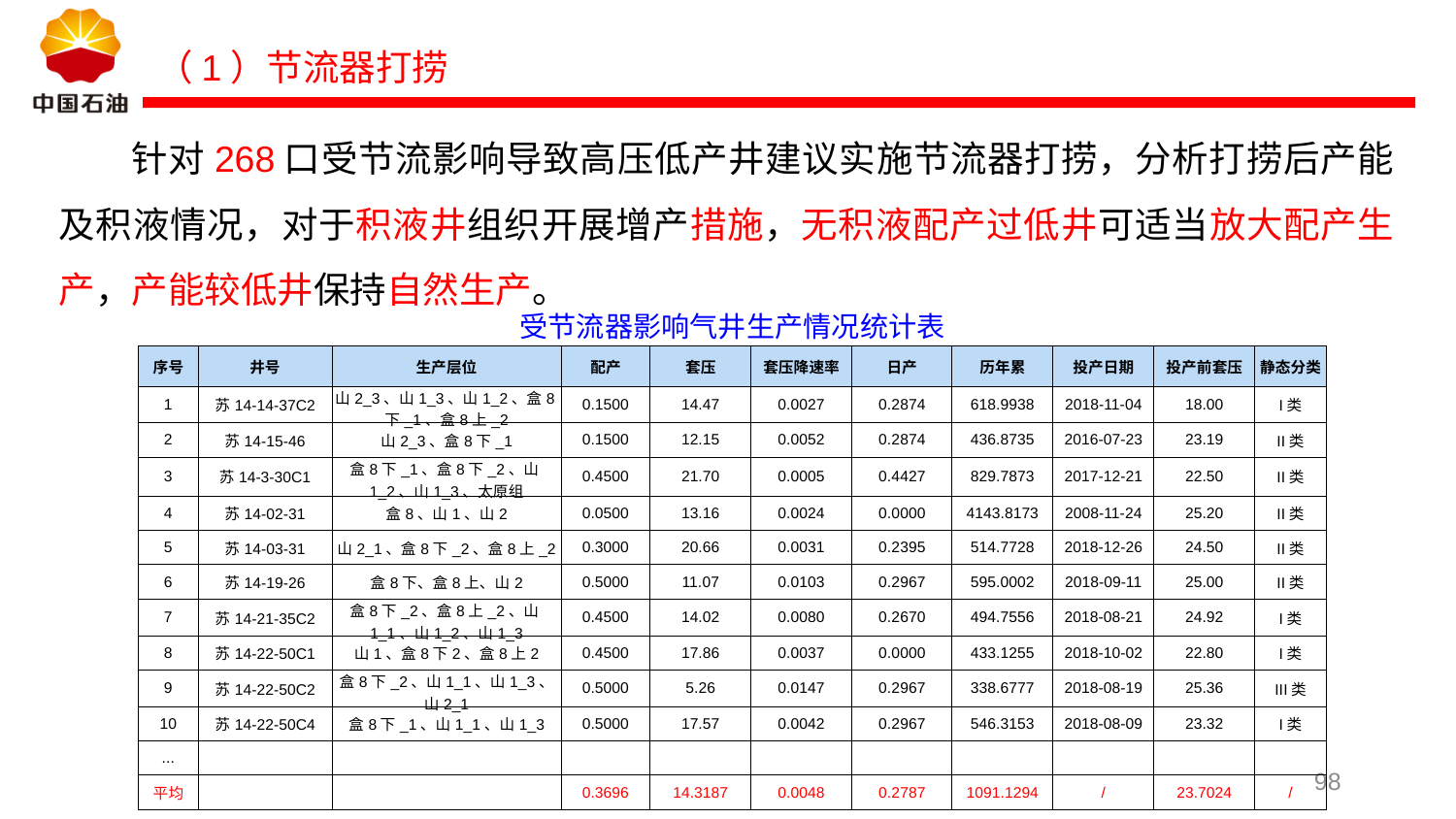

（1）节流器打捞
针对268口受节流影响导致高压低产井建议实施节流器打捞，分析打捞后产能及积液情况，对于积液井组织开展增产措施，无积液配产过低井可适当放大配产生产，产能较低井保持自然生产。
受节流器影响气井生产情况统计表
| 序号 | 井号 | 生产层位 | 配产 | 套压 | 套压降速率 | 日产 | 历年累 | 投产日期 | 投产前套压 | 静态分类 |
| --- | --- | --- | --- | --- | --- | --- | --- | --- | --- | --- |
| 1 | 苏14-14-37C2 | 山2\_3、山1\_3、山1\_2、盒8下\_1、盒8上\_2 | 0.1500 | 14.47 | 0.0027 | 0.2874 | 618.9938 | 2018-11-04 | 18.00 | I类 |
| 2 | 苏14-15-46 | 山2\_3、盒8下\_1 | 0.1500 | 12.15 | 0.0052 | 0.2874 | 436.8735 | 2016-07-23 | 23.19 | II类 |
| 3 | 苏14-3-30C1 | 盒8下\_1、盒8下\_2、山1\_2、山1\_3、太原组 | 0.4500 | 21.70 | 0.0005 | 0.4427 | 829.7873 | 2017-12-21 | 22.50 | II类 |
| 4 | 苏14-02-31 | 盒8、山1、山2 | 0.0500 | 13.16 | 0.0024 | 0.0000 | 4143.8173 | 2008-11-24 | 25.20 | II类 |
| 5 | 苏14-03-31 | 山2\_1、盒8下\_2、盒8上\_2 | 0.3000 | 20.66 | 0.0031 | 0.2395 | 514.7728 | 2018-12-26 | 24.50 | II类 |
| 6 | 苏14-19-26 | 盒8下、盒8上、山2 | 0.5000 | 11.07 | 0.0103 | 0.2967 | 595.0002 | 2018-09-11 | 25.00 | II类 |
| 7 | 苏14-21-35C2 | 盒8下\_2、盒8上\_2、山1\_1、山1\_2、山1\_3 | 0.4500 | 14.02 | 0.0080 | 0.2670 | 494.7556 | 2018-08-21 | 24.92 | I类 |
| 8 | 苏14-22-50C1 | 山1、盒8下2、盒8上2 | 0.4500 | 17.86 | 0.0037 | 0.0000 | 433.1255 | 2018-10-02 | 22.80 | I类 |
| 9 | 苏14-22-50C2 | 盒8下\_2、山1\_1、山1\_3、山2\_1 | 0.5000 | 5.26 | 0.0147 | 0.2967 | 338.6777 | 2018-08-19 | 25.36 | III类 |
| 10 | 苏14-22-50C4 | 盒8下\_1、山1\_1、山1\_3 | 0.5000 | 17.57 | 0.0042 | 0.2967 | 546.3153 | 2018-08-09 | 23.32 | I类 |
| ... |  |  |  |  |  |  |  |  |  |  |
| 平均 |  |  | 0.3696 | 14.3187 | 0.0048 | 0.2787 | 1091.1294 | / | 23.7024 | / |
98